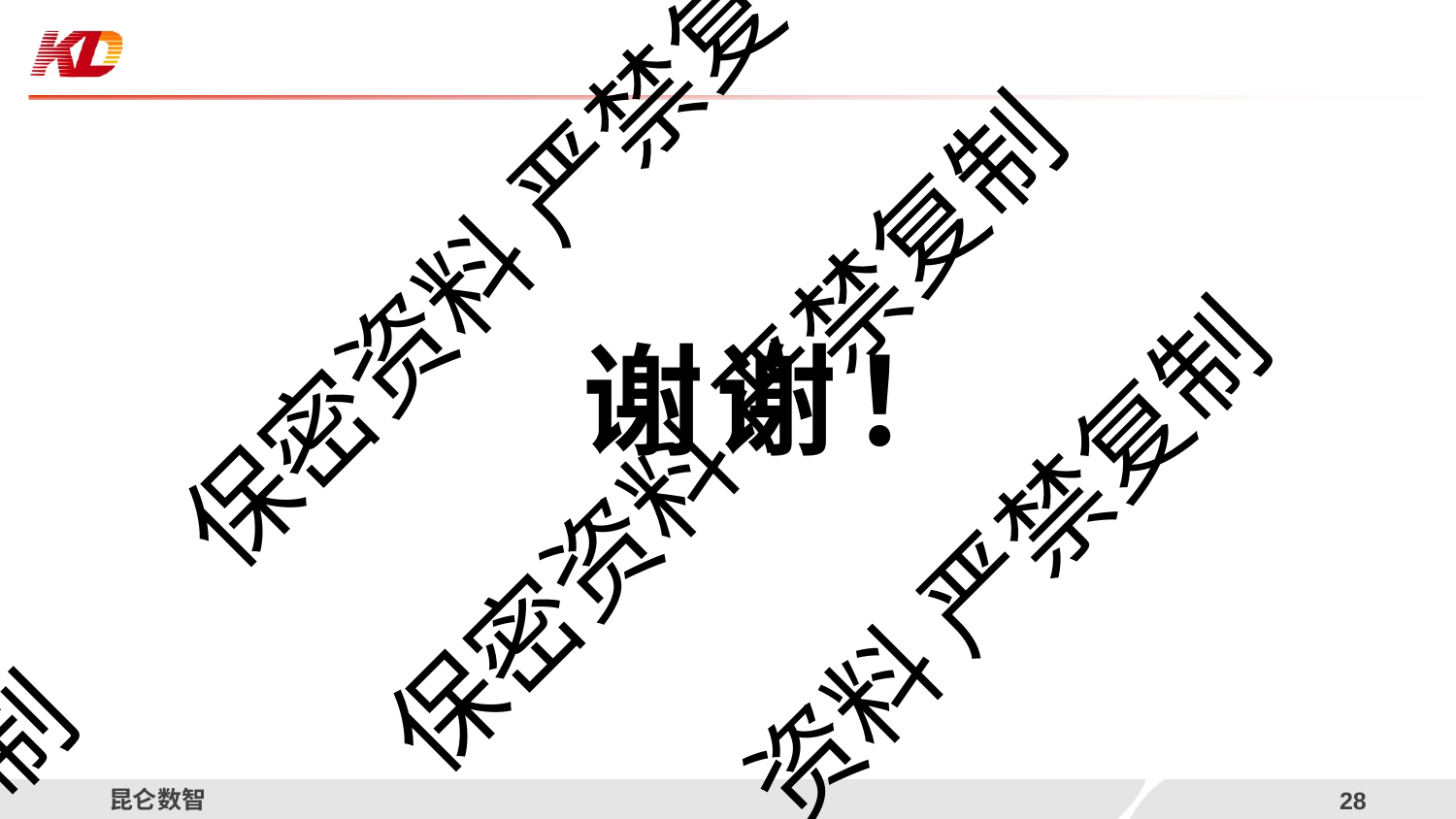

保密资料 严禁复
谢谢！
保密资料 严禁复制
资料 严禁复制
制
昆仑数智
28